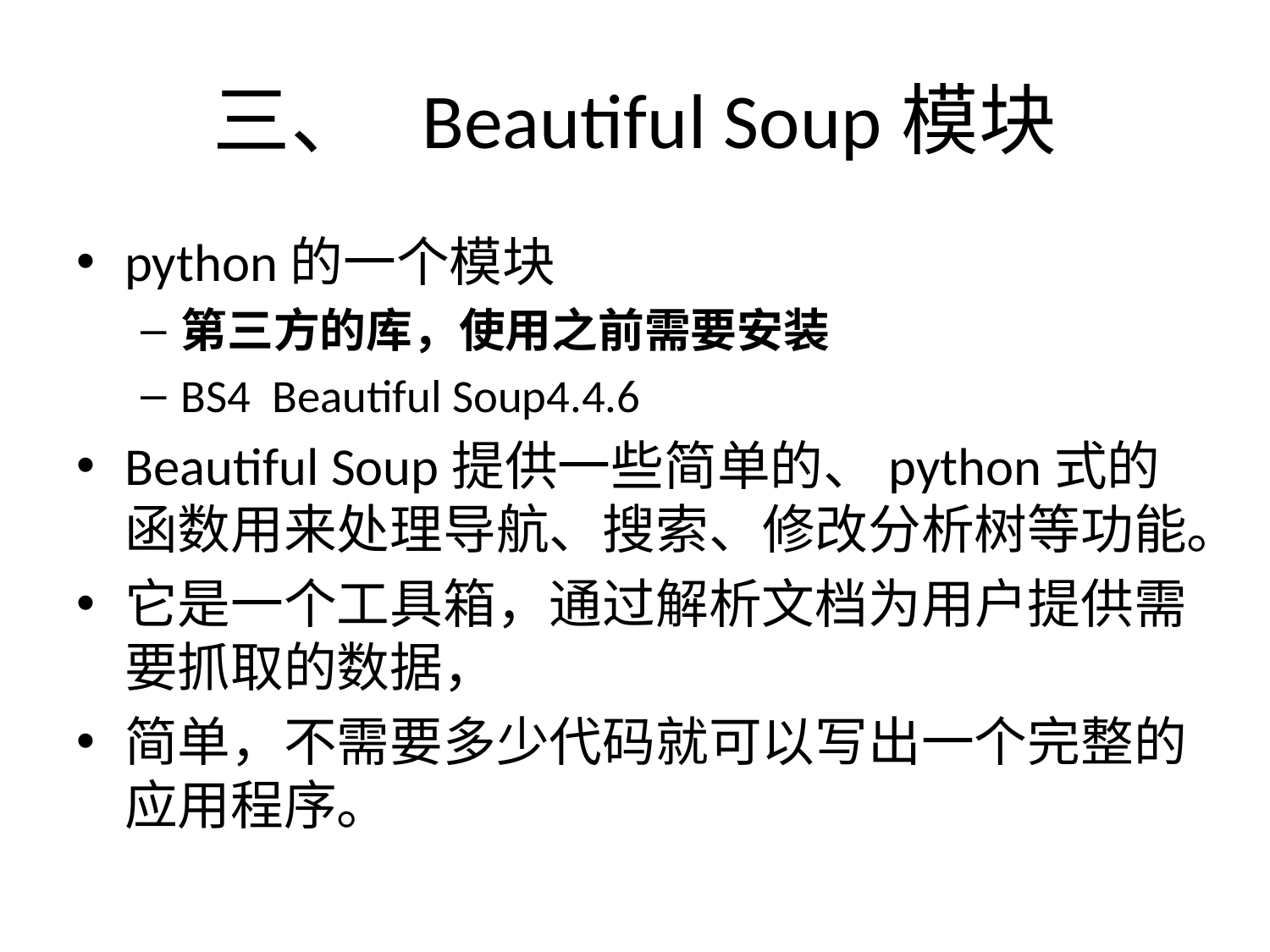

# 三、  Beautiful Soup模块
python的一个模块
第三方的库，使用之前需要安装
BS4  Beautiful Soup4.4.6
Beautiful Soup提供一些简单的、python式的函数用来处理导航、搜索、修改分析树等功能。
它是一个工具箱，通过解析文档为用户提供需要抓取的数据，
简单，不需要多少代码就可以写出一个完整的应用程序。